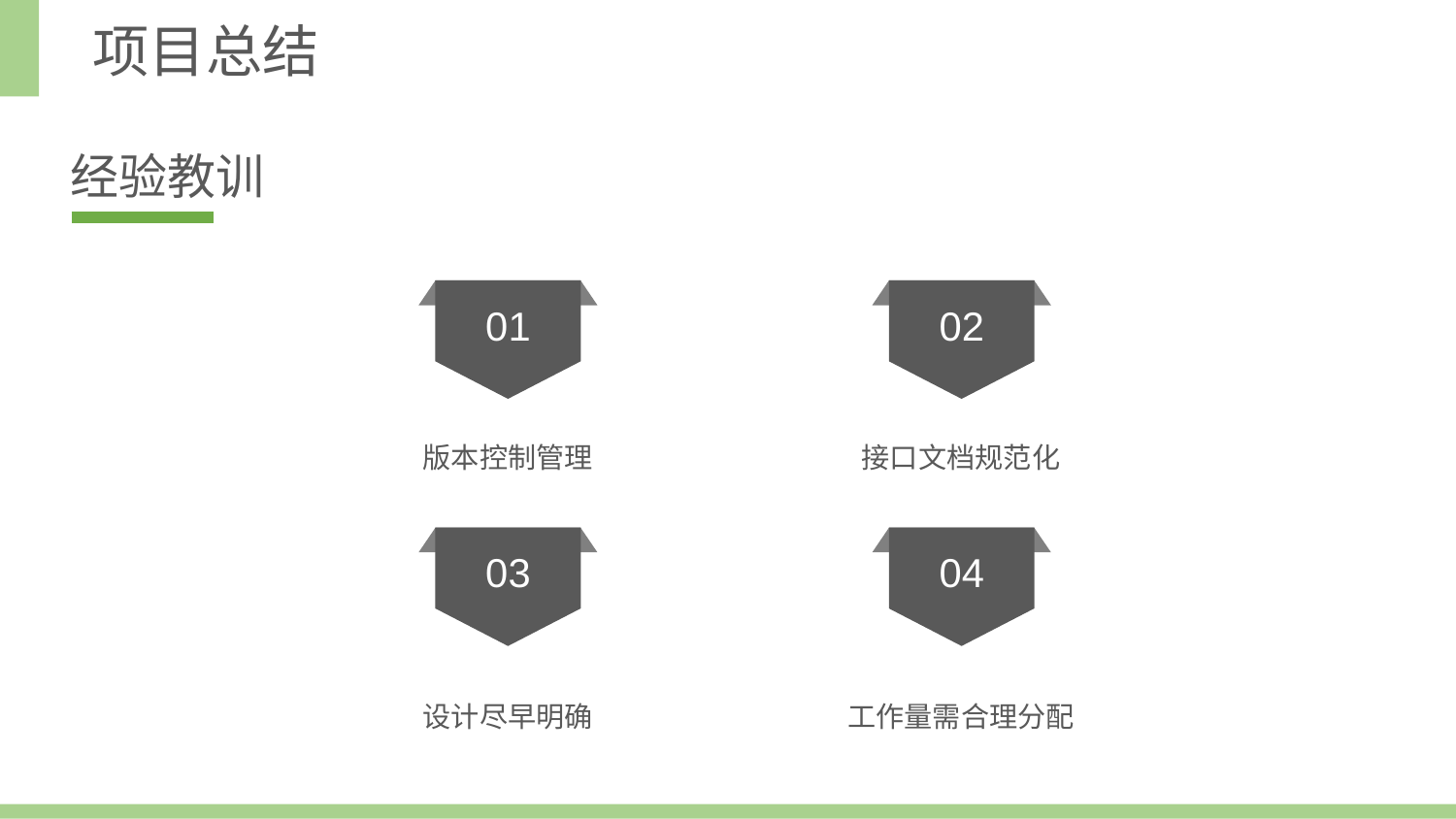

项目总结
经验教训

01

02
接口文档规范化
版本控制管理

03

04
工作量需合理分配
设计尽早明确